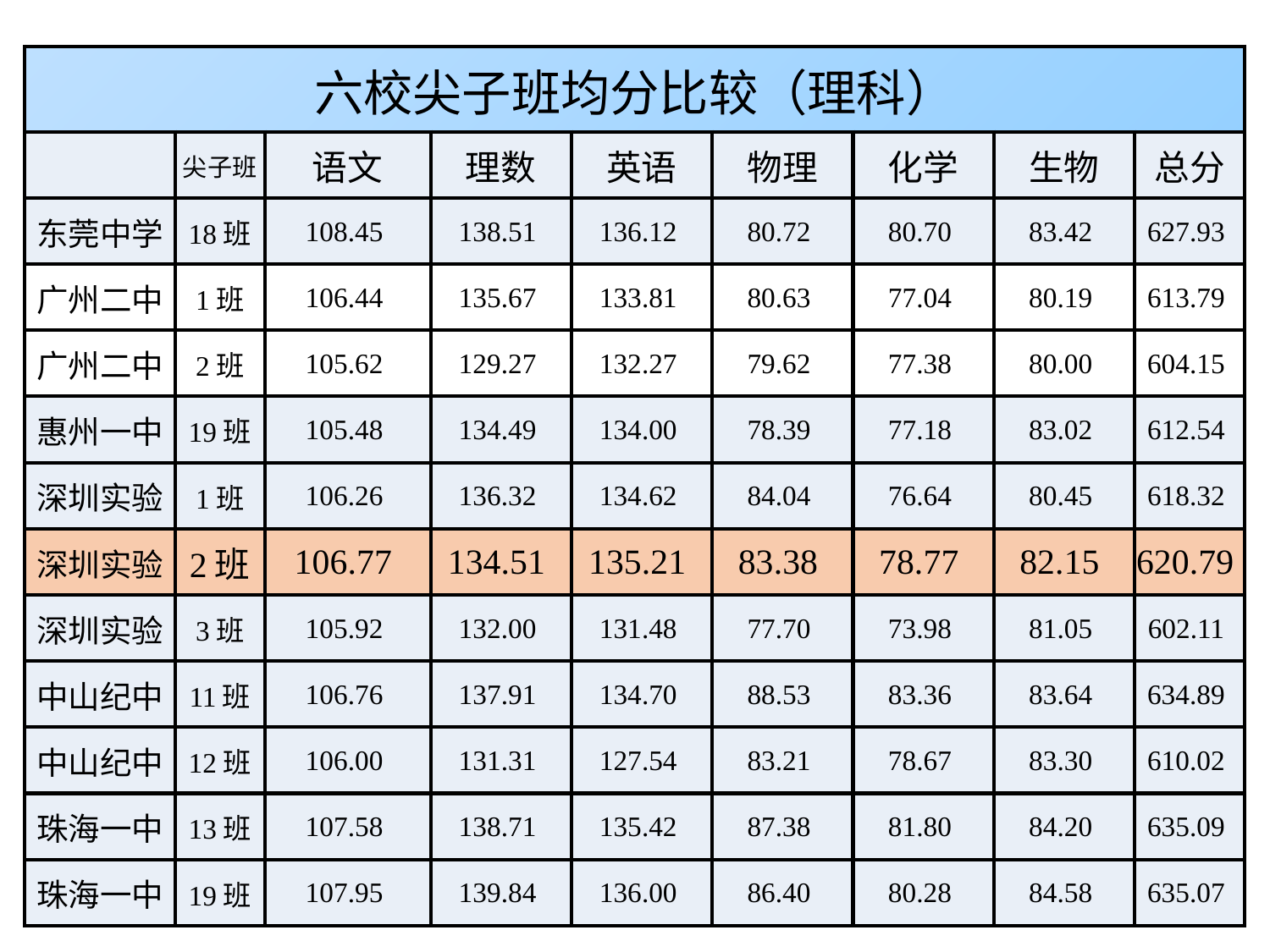

| 六校尖子班均分比较（理科） |  |  |  |  |  |  |  |  |
| --- | --- | --- | --- | --- | --- | --- | --- | --- |
|  | 尖子班 | 语文 | 理数 | 英语 | 物理 | 化学 | 生物 | 总分 |
| 东莞中学 | 18班 | 108.45 | 138.51 | 136.12 | 80.72 | 80.70 | 83.42 | 627.93 |
| 广州二中 | 1班 | 106.44 | 135.67 | 133.81 | 80.63 | 77.04 | 80.19 | 613.79 |
| 广州二中 | 2班 | 105.62 | 129.27 | 132.27 | 79.62 | 77.38 | 80.00 | 604.15 |
| 惠州一中 | 19班 | 105.48 | 134.49 | 134.00 | 78.39 | 77.18 | 83.02 | 612.54 |
| 深圳实验 | 1班 | 106.26 | 136.32 | 134.62 | 84.04 | 76.64 | 80.45 | 618.32 |
| 深圳实验 | 2班 | 106.77 | 134.51 | 135.21 | 83.38 | 78.77 | 82.15 | 620.79 |
| 深圳实验 | 3班 | 105.92 | 132.00 | 131.48 | 77.70 | 73.98 | 81.05 | 602.11 |
| 中山纪中 | 11班 | 106.76 | 137.91 | 134.70 | 88.53 | 83.36 | 83.64 | 634.89 |
| 中山纪中 | 12班 | 106.00 | 131.31 | 127.54 | 83.21 | 78.67 | 83.30 | 610.02 |
| 珠海一中 | 13班 | 107.58 | 138.71 | 135.42 | 87.38 | 81.80 | 84.20 | 635.09 |
| 珠海一中 | 19班 | 107.95 | 139.84 | 136.00 | 86.40 | 80.28 | 84.58 | 635.07 |